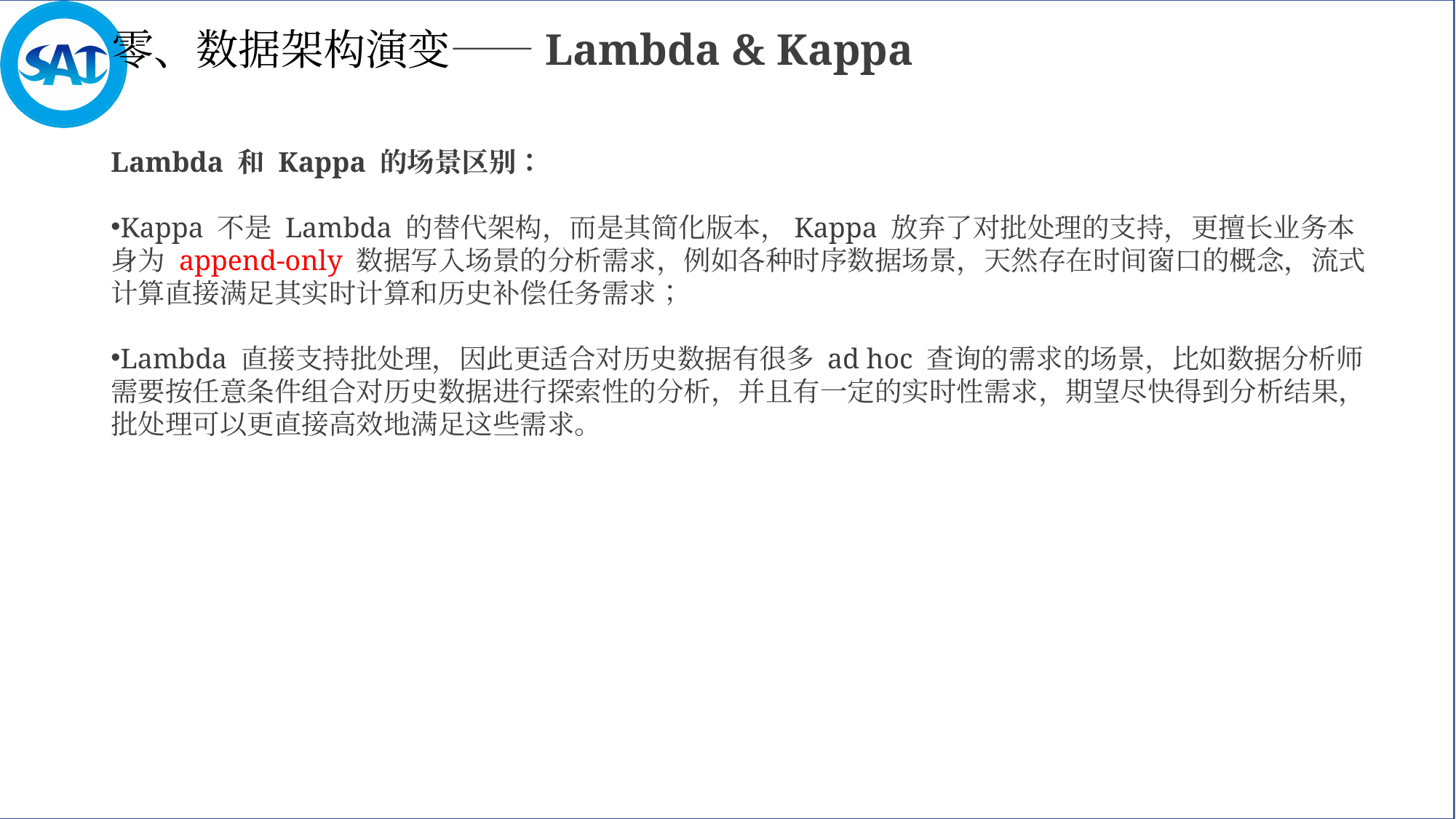

零、数据架构演变——Lambda & Kappa
Lambda 和 Kappa 的场景区别：

Kappa 不是 Lambda 的替代架构，而是其简化版本，Kappa 放弃了对批处理的支持，更擅长业务本身为 append-only 数据写入场景的分析需求，例如各种时序数据场景，天然存在时间窗口的概念，流式计算直接满足其实时计算和历史补偿任务需求；

Lambda 直接支持批处理，因此更适合对历史数据有很多 ad hoc 查询的需求的场景，比如数据分析师需要按任意条件组合对历史数据进行探索性的分析，并且有一定的实时性需求，期望尽快得到分析结果，批处理可以更直接高效地满足这些需求。